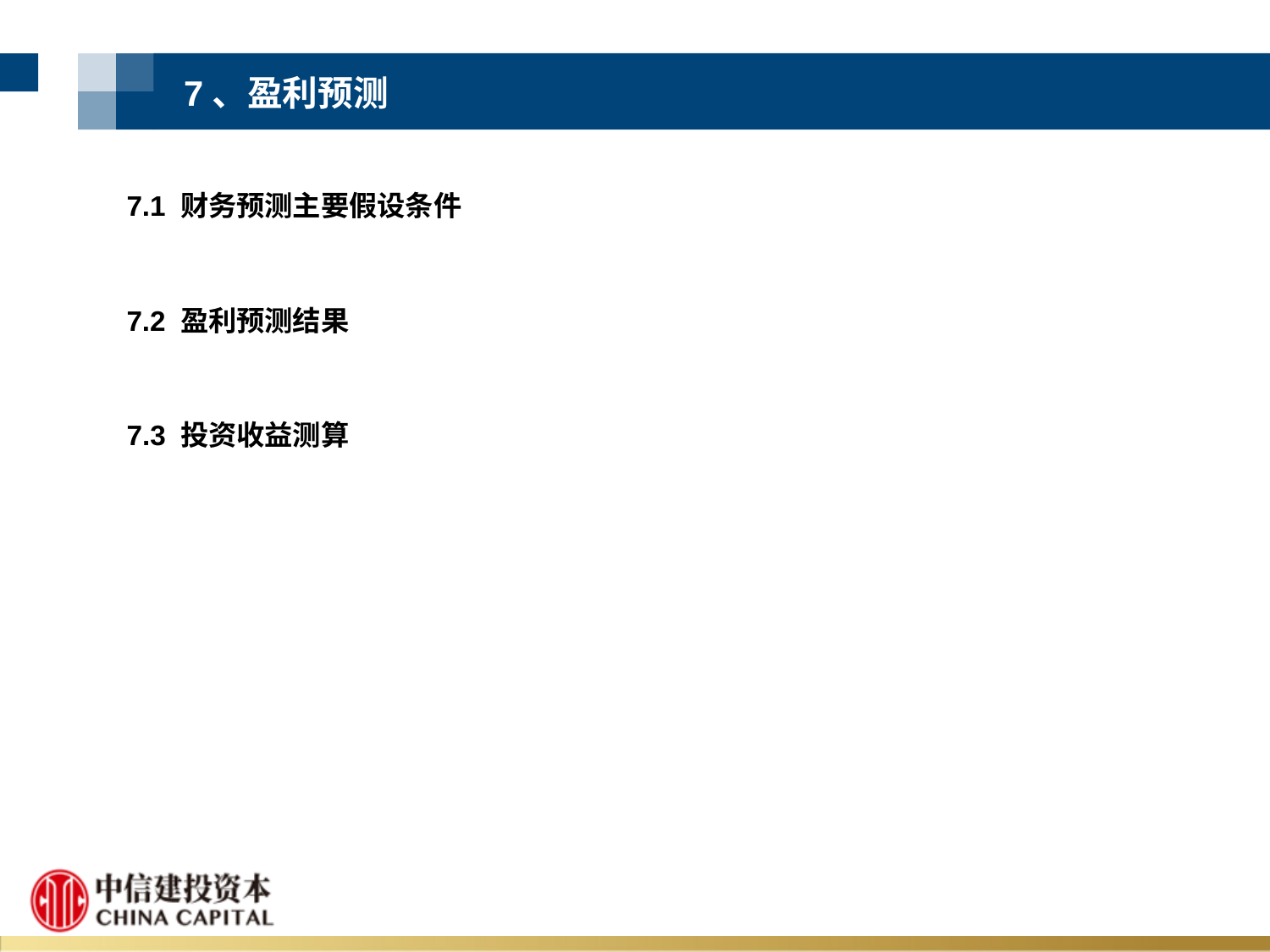

7、盈利预测
7.1 财务预测主要假设条件

7.2 盈利预测结果

7.3 投资收益测算